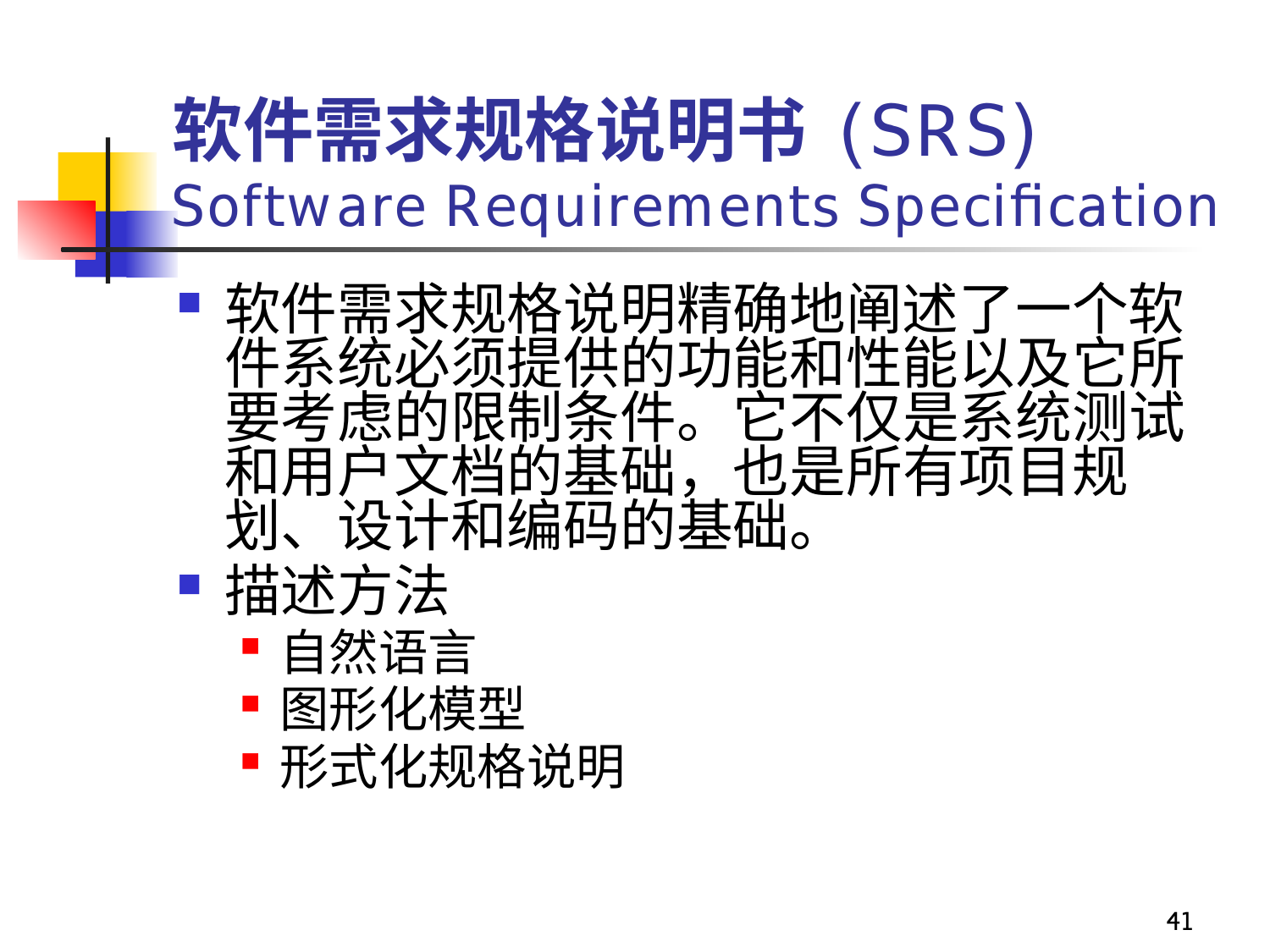

# 软件需求规格说明书 (SRS) Software Requirements Specification
软件需求规格说明精确地阐述了一个软件系统必须提供的功能和性能以及它所要考虑的限制条件。它不仅是系统测试和用户文档的基础，也是所有项目规划、设计和编码的基础。
描述方法
自然语言
图形化模型
形式化规格说明
41